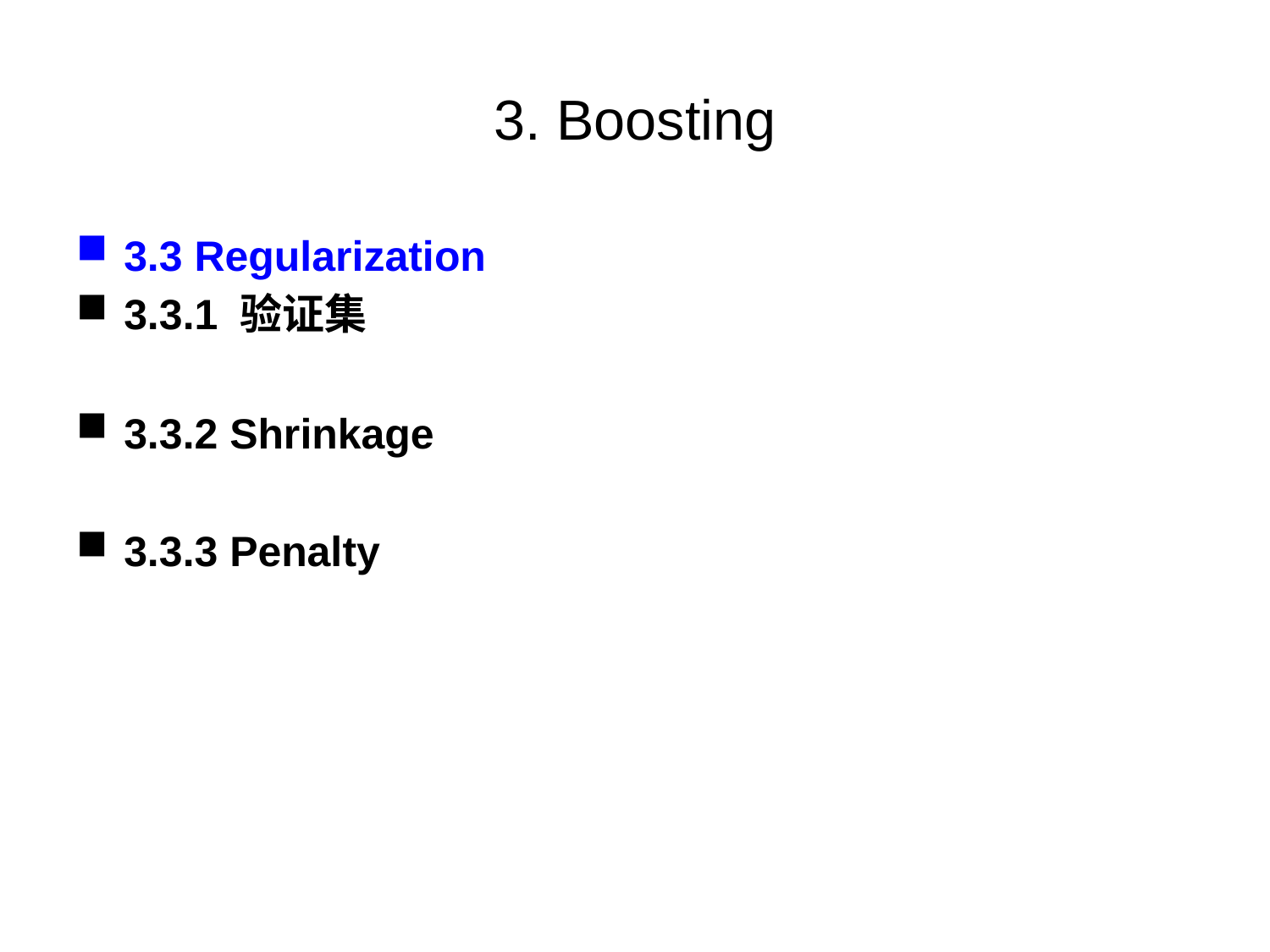

# 3. Boosting
3.3 Regularization
3.3.1 验证集

3.3.2 Shrinkage

3.3.3 Penalty